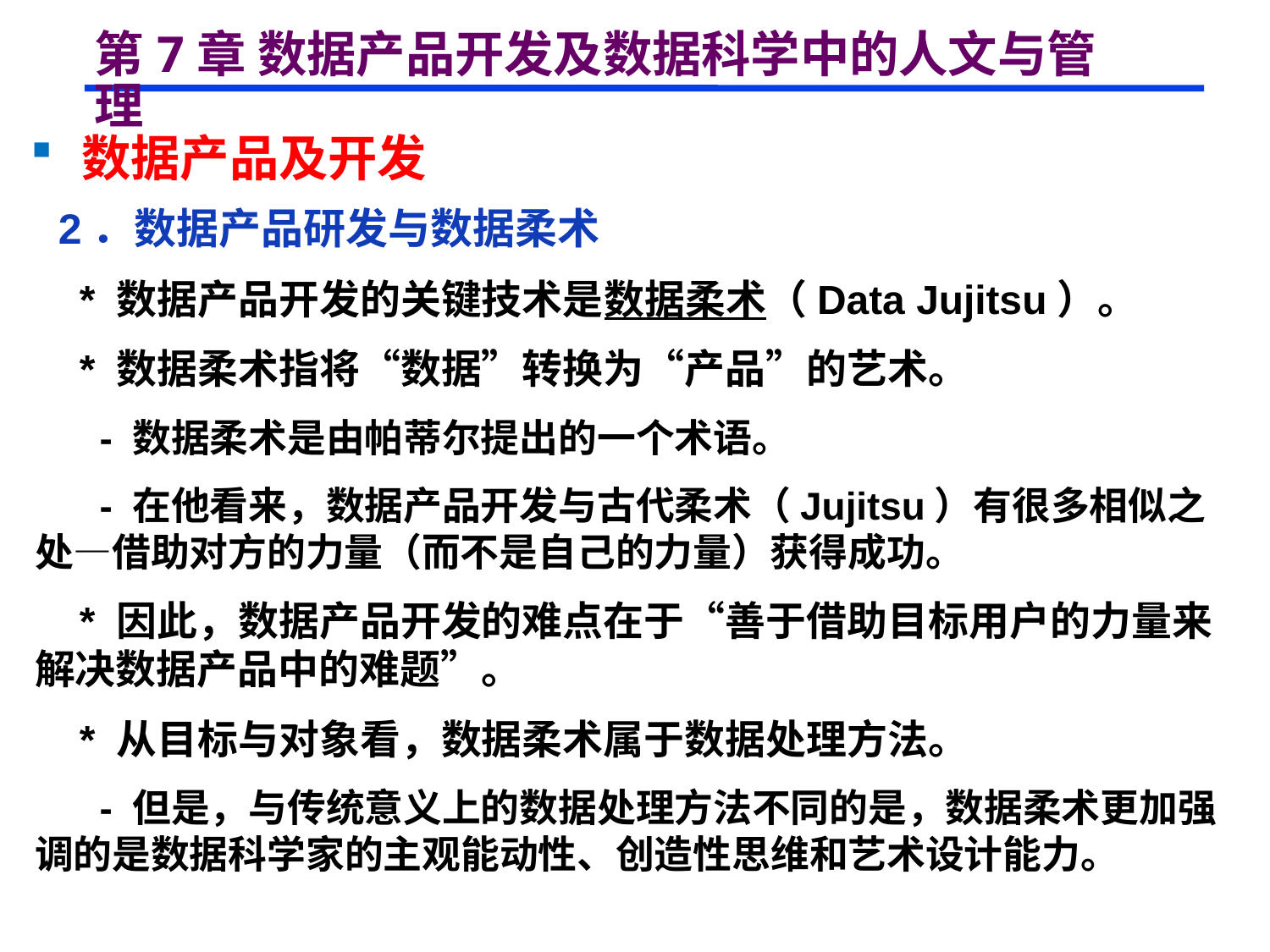

# 第7章 数据产品开发及数据科学中的人文与管理
 数据产品及开发
  2．数据产品研发与数据柔术
    * 数据产品开发的关键技术是数据柔术（Data Jujitsu）。
    * 数据柔术指将“数据”转换为“产品”的艺术。
      - 数据柔术是由帕蒂尔提出的一个术语。
      - 在他看来，数据产品开发与古代柔术（Jujitsu）有很多相似之处—借助对方的力量（而不是自己的力量）获得成功。
    * 因此，数据产品开发的难点在于“善于借助目标用户的力量来解决数据产品中的难题”。
    * 从目标与对象看，数据柔术属于数据处理方法。
      - 但是，与传统意义上的数据处理方法不同的是，数据柔术更加强调的是数据科学家的主观能动性、创造性思维和艺术设计能力。